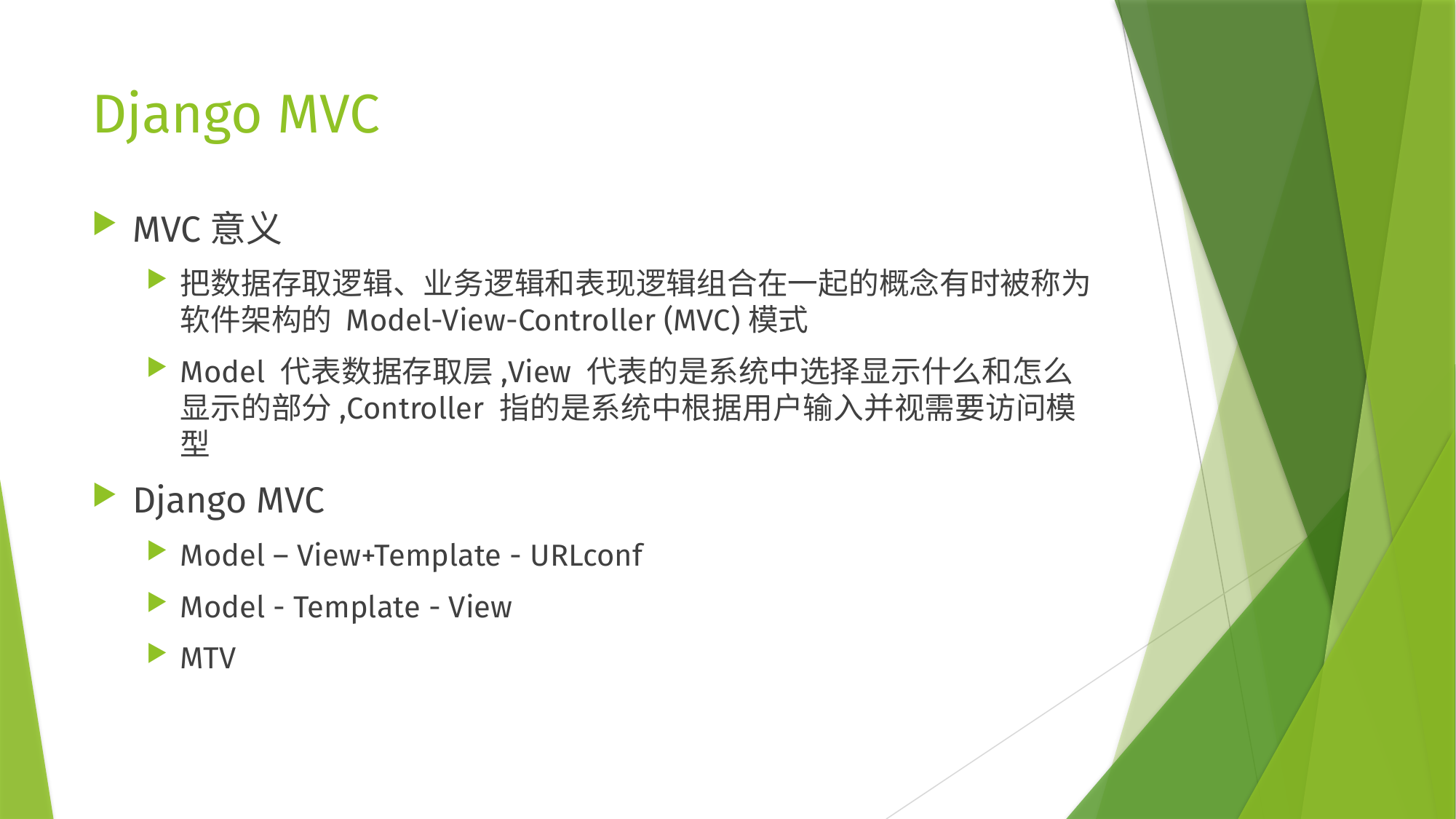

# Django MVC
MVC意义
把数据存取逻辑、业务逻辑和表现逻辑组合在一起的概念有时被称为软件架构的 Model-View-Controller (MVC)模式
Model 代表数据存取层,View 代表的是系统中选择显示什么和怎么显示的部分,Controller 指的是系统中根据用户输入并视需要访问模型
Django MVC
Model – View+Template - URLconf
Model - Template - View
MTV